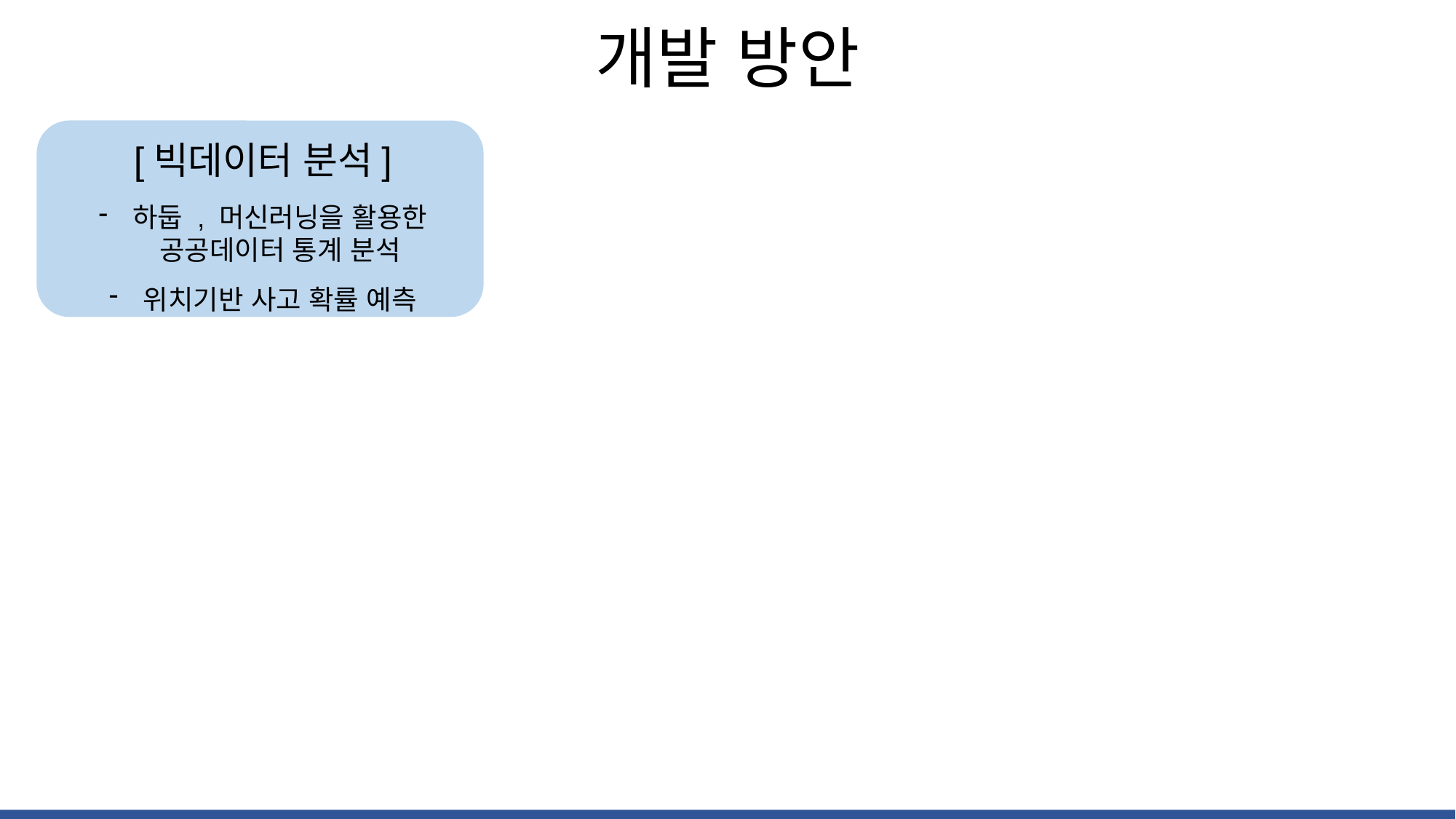

개발 방안

[빅데이터 분석]

하둡 , 머신러닝을 활용한 공공데이터 통계 분석
위치기반 사고 확률 예측